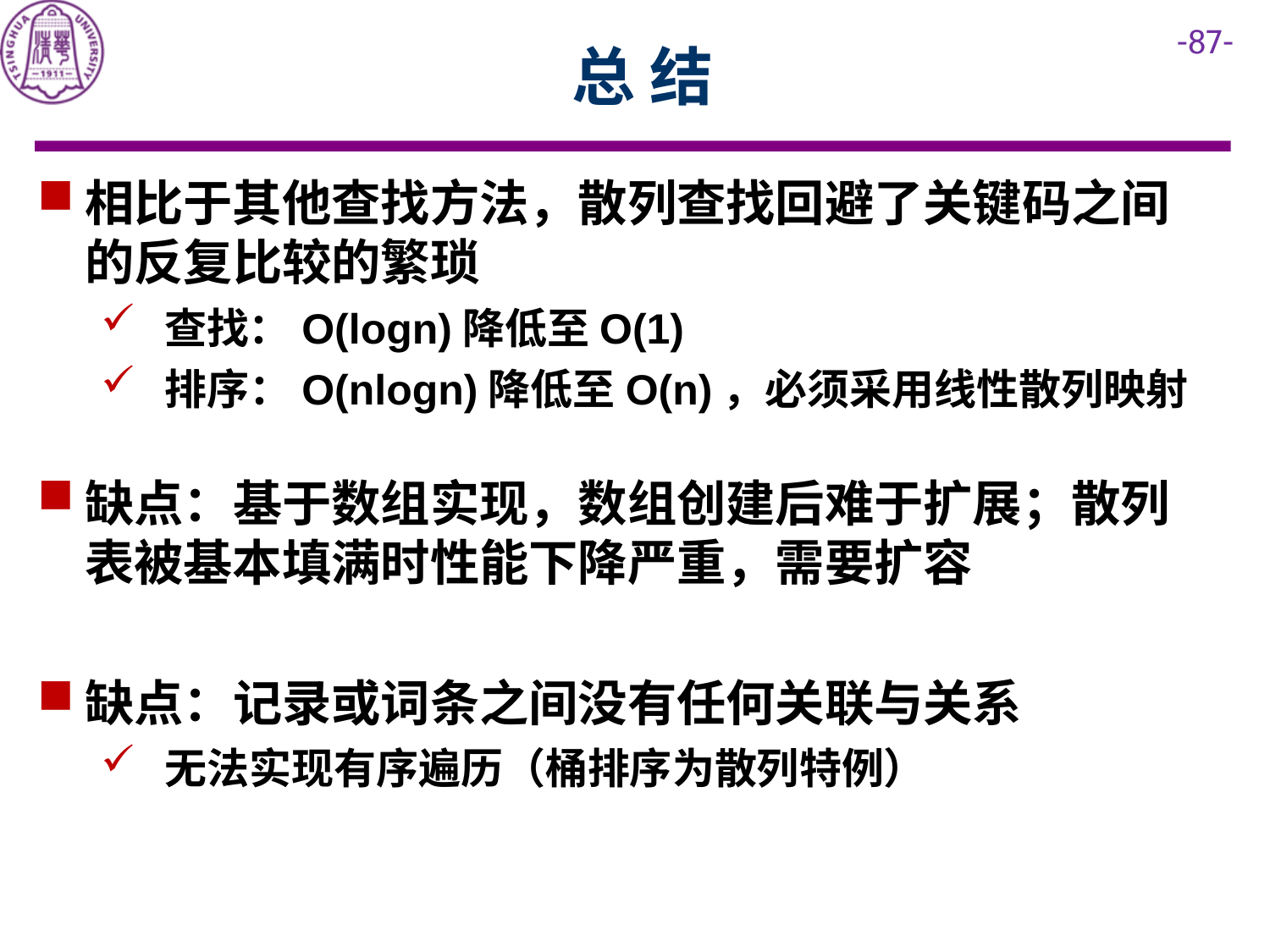

# 总 结
相比于其他查找方法，散列查找回避了关键码之间的反复比较的繁琐
查找：O(logn)降低至O(1)
排序：O(nlogn)降低至O(n)，必须采用线性散列映射
缺点：基于数组实现，数组创建后难于扩展；散列表被基本填满时性能下降严重，需要扩容
缺点：记录或词条之间没有任何关联与关系
无法实现有序遍历（桶排序为散列特例）